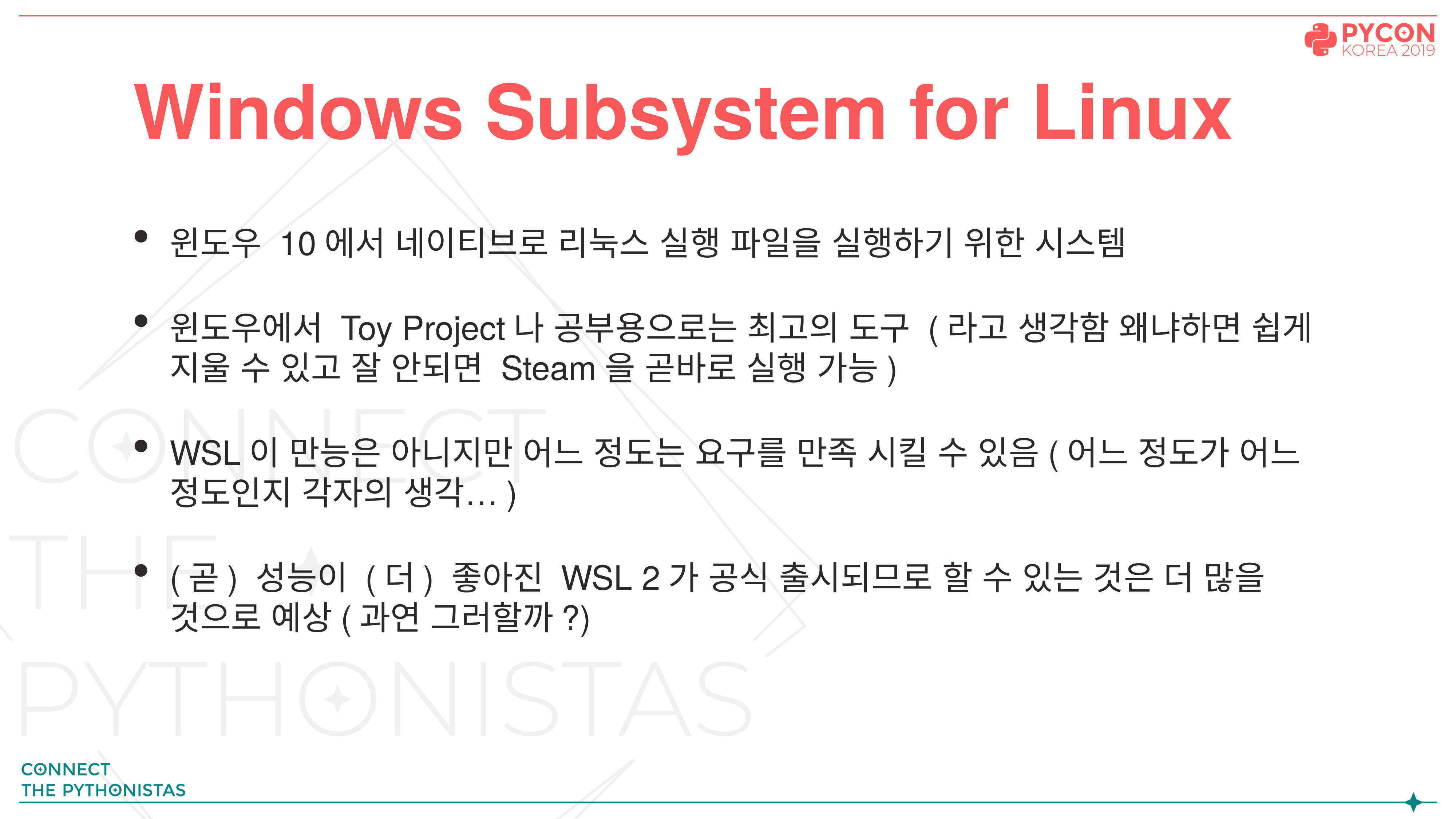

# Windows Subsystem for Linux
윈도우 10에서 네이티브로 리눅스 실행 파일을 실행하기 위한 시스템
윈도우에서 Toy Project나 공부용으로는 최고의 도구 (라고 생각함 왜냐하면 쉽게 지울 수 있고 잘 안되면 Steam을 곧바로 실행 가능)
WSL이 만능은 아니지만 어느 정도는 요구를 만족 시킬 수 있음(어느 정도가 어느 정도인지 각자의 생각…)
(곧) 성능이 (더) 좋아진 WSL 2가 공식 출시되므로 할 수 있는 것은 더 많을 것으로 예상(과연 그러할까?)